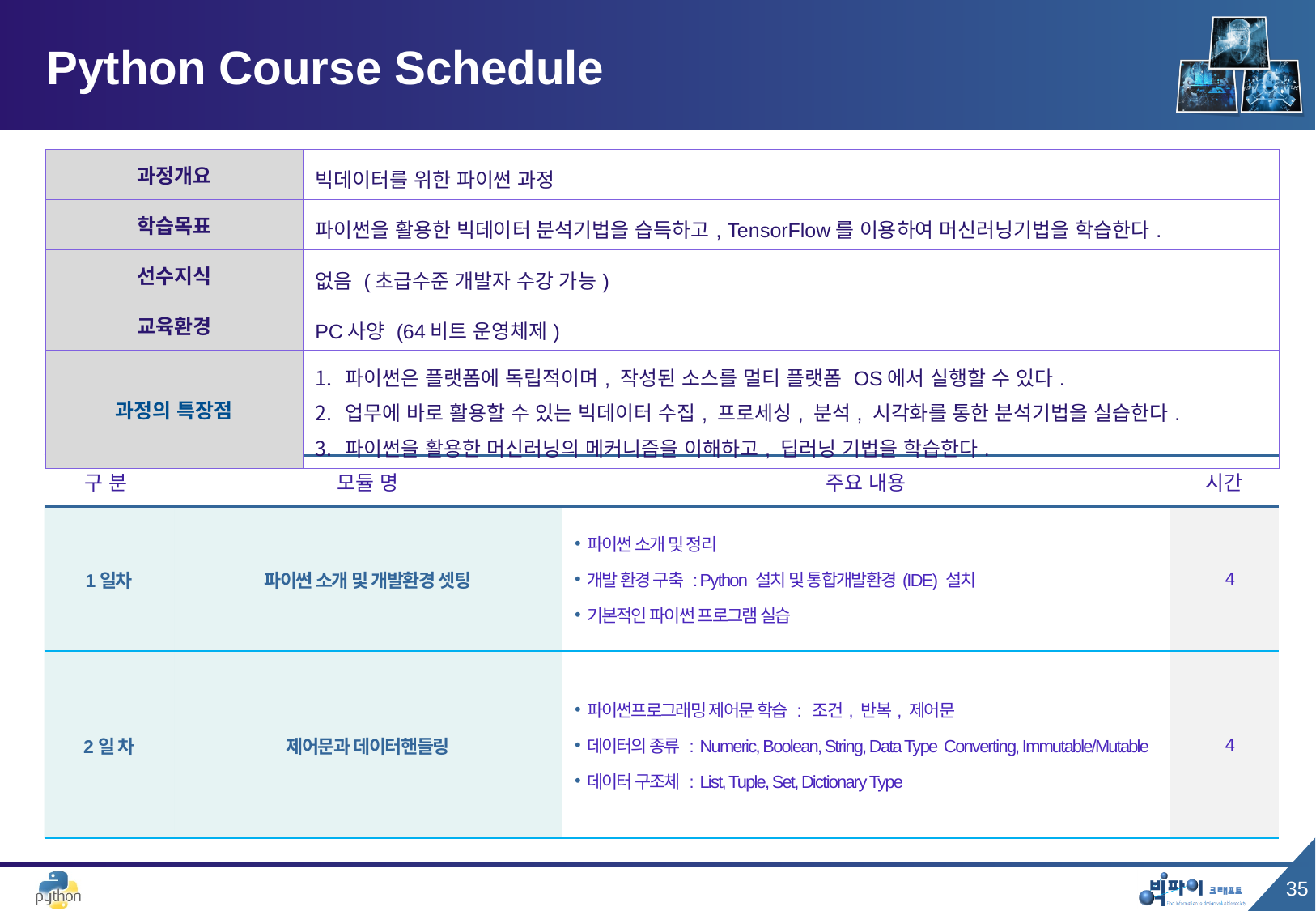

# Python Course Schedule
| 과정개요 | 빅데이터를 위한 파이썬 과정 |
| --- | --- |
| 학습목표 | 파이썬을 활용한 빅데이터 분석기법을 습득하고, TensorFlow를 이용하여 머신러닝기법을 학습한다. |
| 선수지식 | 없음 (초급수준 개발자 수강 가능) |
| 교육환경 | PC사양 (64비트 운영체제) |
| 과정의 특장점 | 파이썬은 플랫폼에 독립적이며, 작성된 소스를 멀티 플랫폼 OS에서 실행할 수 있다. 업무에 바로 활용할 수 있는 빅데이터 수집, 프로세싱, 분석, 시각화를 통한 분석기법을 실습한다. 파이썬을 활용한 머신러닝의 메커니즘을 이해하고, 딥러닝 기법을 학습한다. |
| 구 분 | 모듈 명 | 주요 내용 | 시간 |
| --- | --- | --- | --- |
| 1일차 | 파이썬 소개 및 개발환경 셋팅 | 파이썬 소개 및 정리 개발 환경 구축 : Python 설치 및 통합개발환경(IDE) 설치 기본적인 파이썬 프로그램 실습 | 4 |
| 2일 차 | 제어문과 데이터핸들링 | 파이썬프로그래밍 제어문 학습 : 조건, 반복, 제어문 데이터의 종류 : Numeric, Boolean, String, Data Type Converting, Immutable/Mutable 데이터 구조체 : List, Tuple, Set, Dictionary Type | 4 |